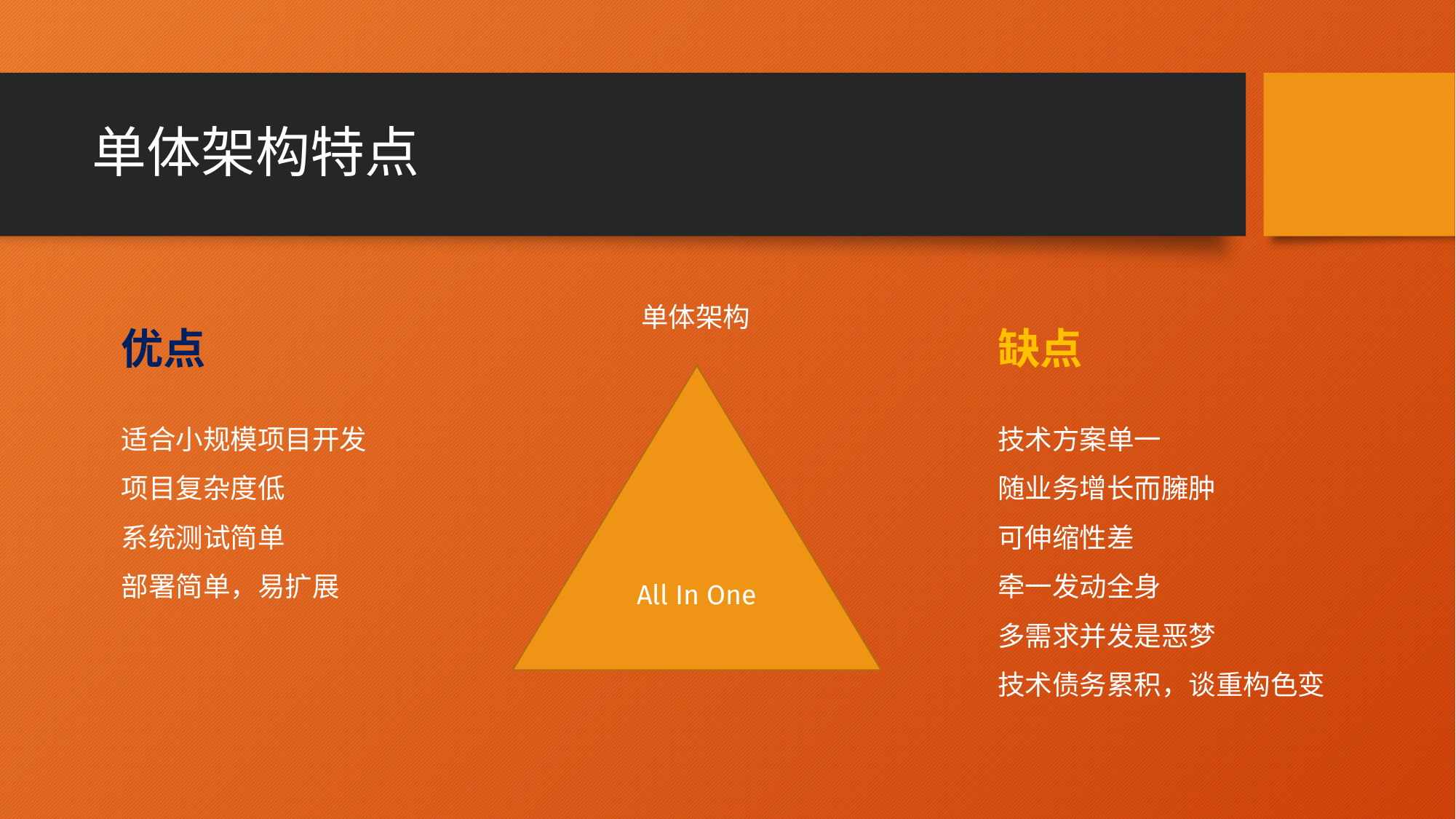

# 单体架构特点
单体架构
优点

适合小规模项目开发
项目复杂度低
系统测试简单
部署简单，易扩展

缺点

技术方案单一
随业务增长而臃肿
可伸缩性差
牵一发动全身
多需求并发是恶梦
技术债务累积，谈重构色变
All In One